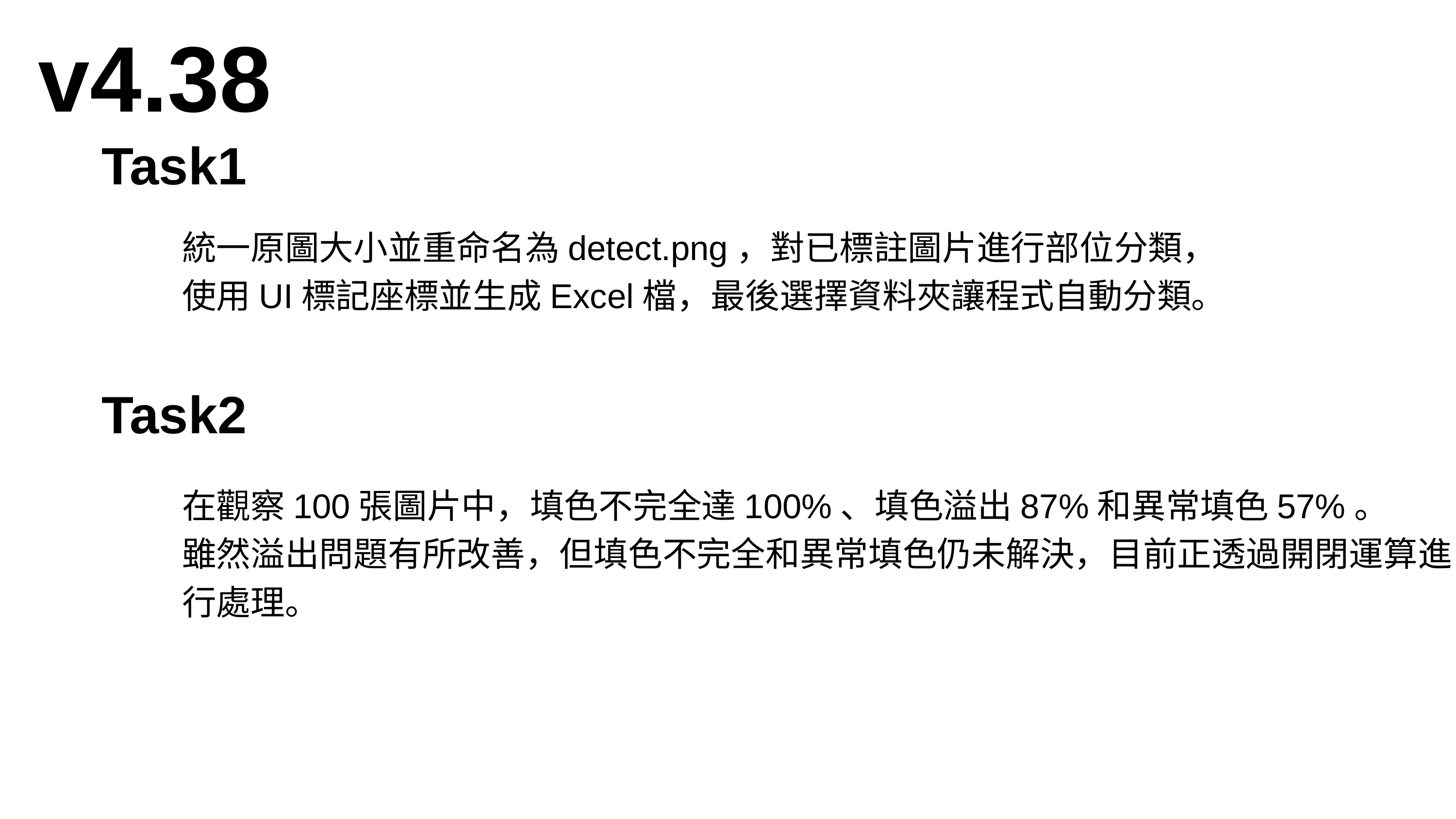

v4.38
Task1
統一原圖大小並重命名為detect.png，對已標註圖片進行部位分類，
使用UI標記座標並生成Excel檔，最後選擇資料夾讓程式自動分類。
Task2
在觀察100張圖片中，填色不完全達100%、填色溢出87%和異常填色57%。
雖然溢出問題有所改善，但填色不完全和異常填色仍未解決，目前正透過開閉運算進行處理。